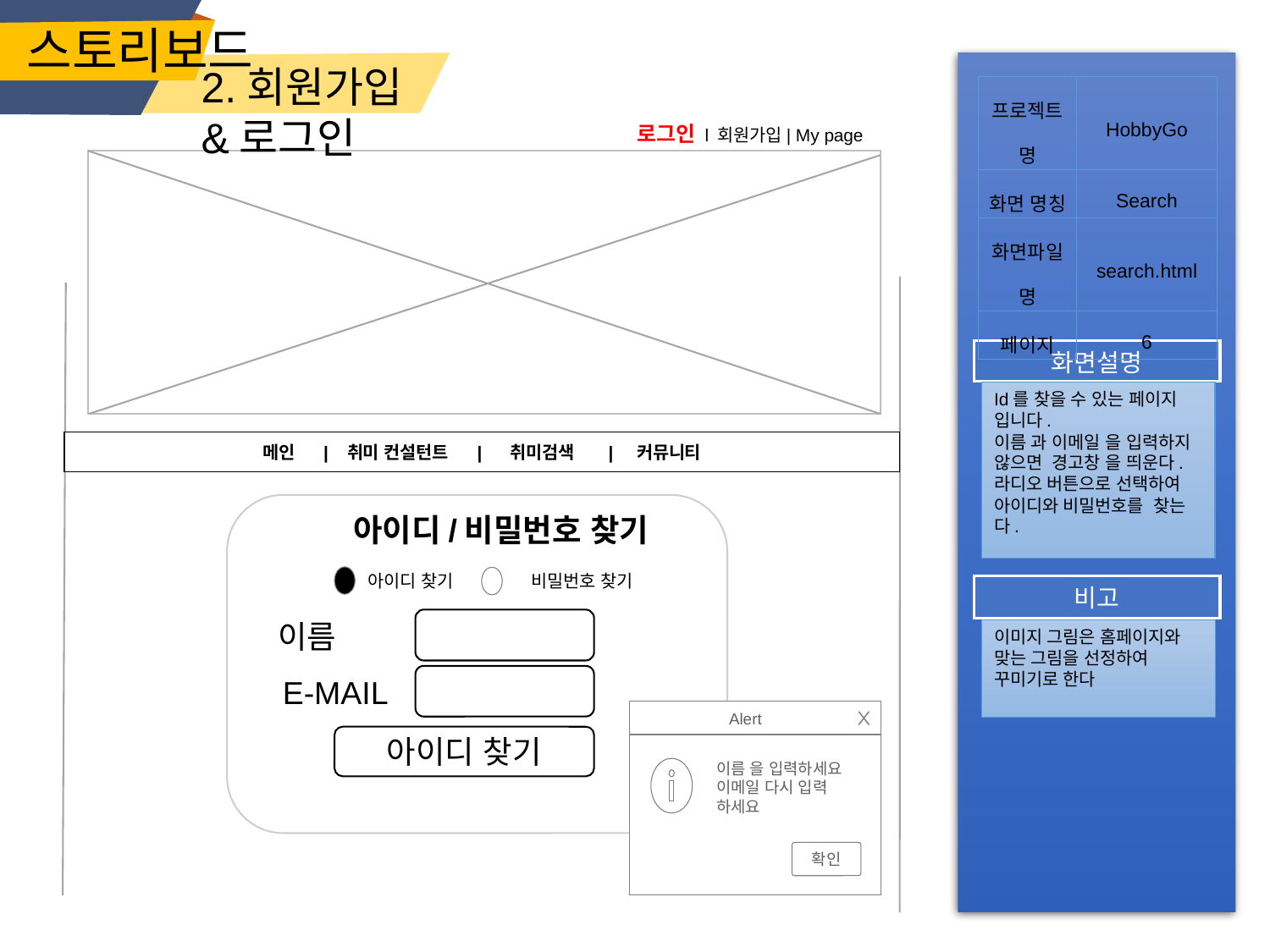

스토리보드

2.회원가입&로그인
| 프로젝트명 | HobbyGo |
| --- | --- |
| 화면 명칭 | Search |
| 화면파일명 | search.html |
| 페이지 | 6 |
 로그인 l 회원가입| My page

화면설명
Id를 찾을 수 있는 페이지 입니다.
이름 과 이메일 을 입력하지
않으면  경고창 을 띄운다.
라디오 버튼으로 선택하여
아이디와 비밀번호를  찾는다.
메인     |   취미 컨설턴트     |     취미검색      |    커뮤니티

아이디/비밀번호 찾기
아이디 찾기
   비밀번호 찾기

비고

이름
이미지 그림은 홈페이지와 맞는 그림을 선정하여 꾸미기로 한다

E-MAIL
Alert

이름 을 입력하세요
이메일 다시 입력 하세요

확인
아이디 찾기